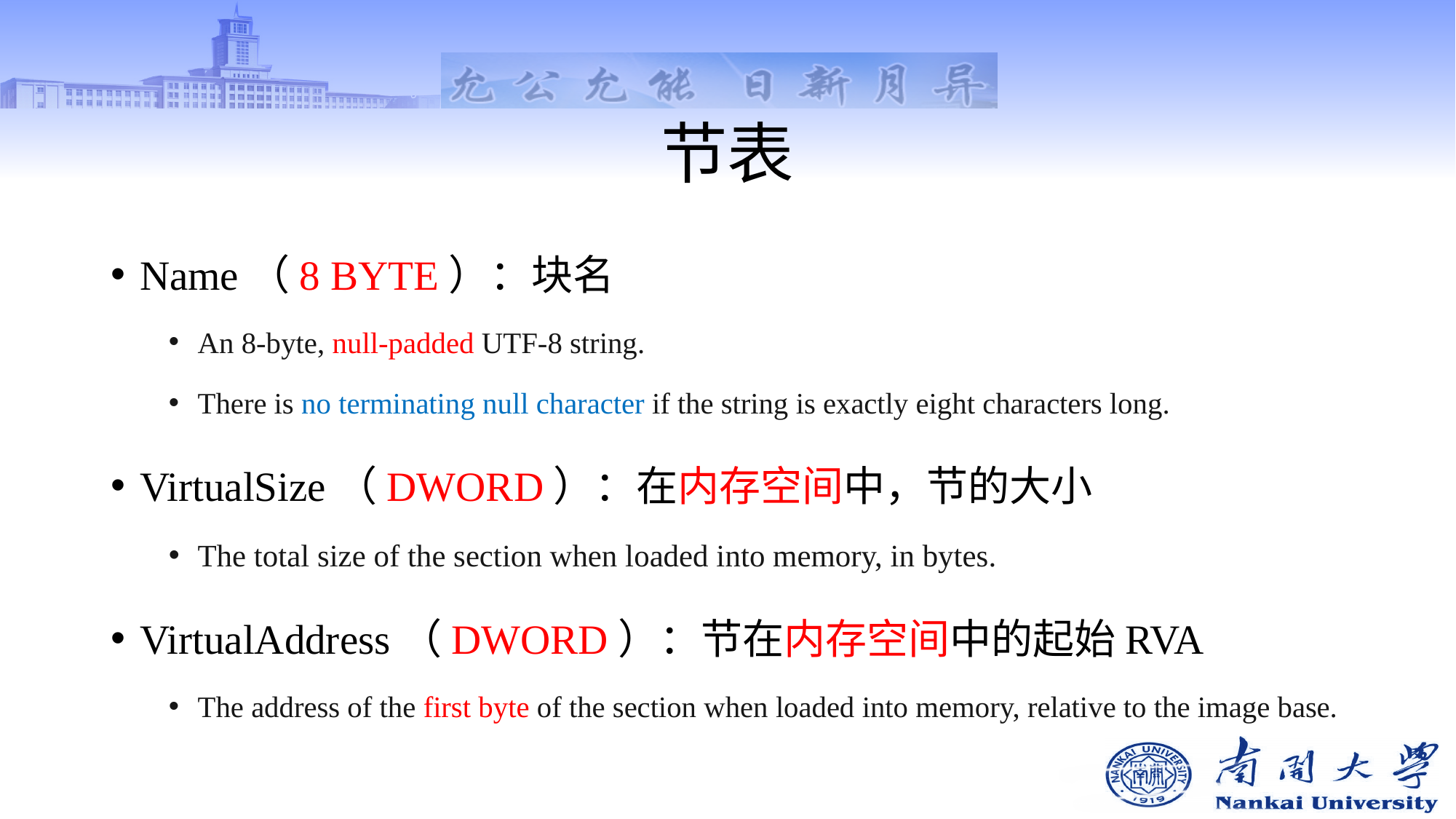

# 节表
Name（8 BYTE）：块名
An 8-byte, null-padded UTF-8 string.
There is no terminating null character if the string is exactly eight characters long.
VirtualSize（DWORD）：在内存空间中，节的大小
The total size of the section when loaded into memory, in bytes.
VirtualAddress（DWORD）：节在内存空间中的起始RVA
The address of the first byte of the section when loaded into memory, relative to the image base.